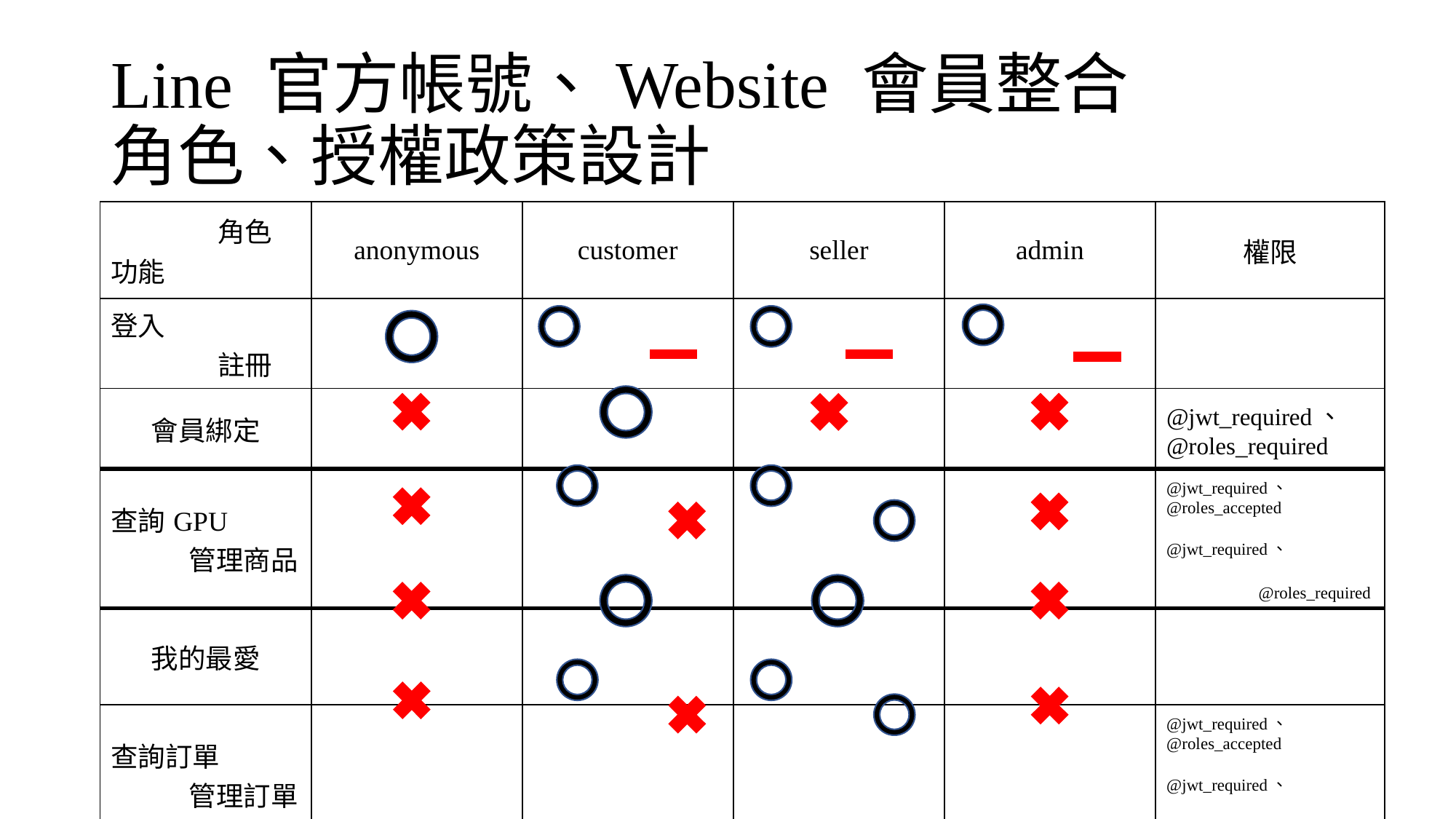

# Line 官方帳號、Website 會員整合 角色、授權政策設計
| 角色 功能 | anonymous | customer | seller | admin | 權限 |
| --- | --- | --- | --- | --- | --- |
| 登入 註冊 |  |  |  |  |  |
| 會員綁定 |  |  |  |  | @jwt\_required、 @roles\_required |
| 查詢GPU 管理商品 |  |  |  |  | @jwt\_required、 @roles\_accepted @jwt\_required、 @roles\_required |
| 我的最愛 |  |  |  |  |  |
| 查詢訂單 管理訂單 |  |  |  |  | @jwt\_required、 @roles\_accepted @jwt\_required、 @roles\_required |